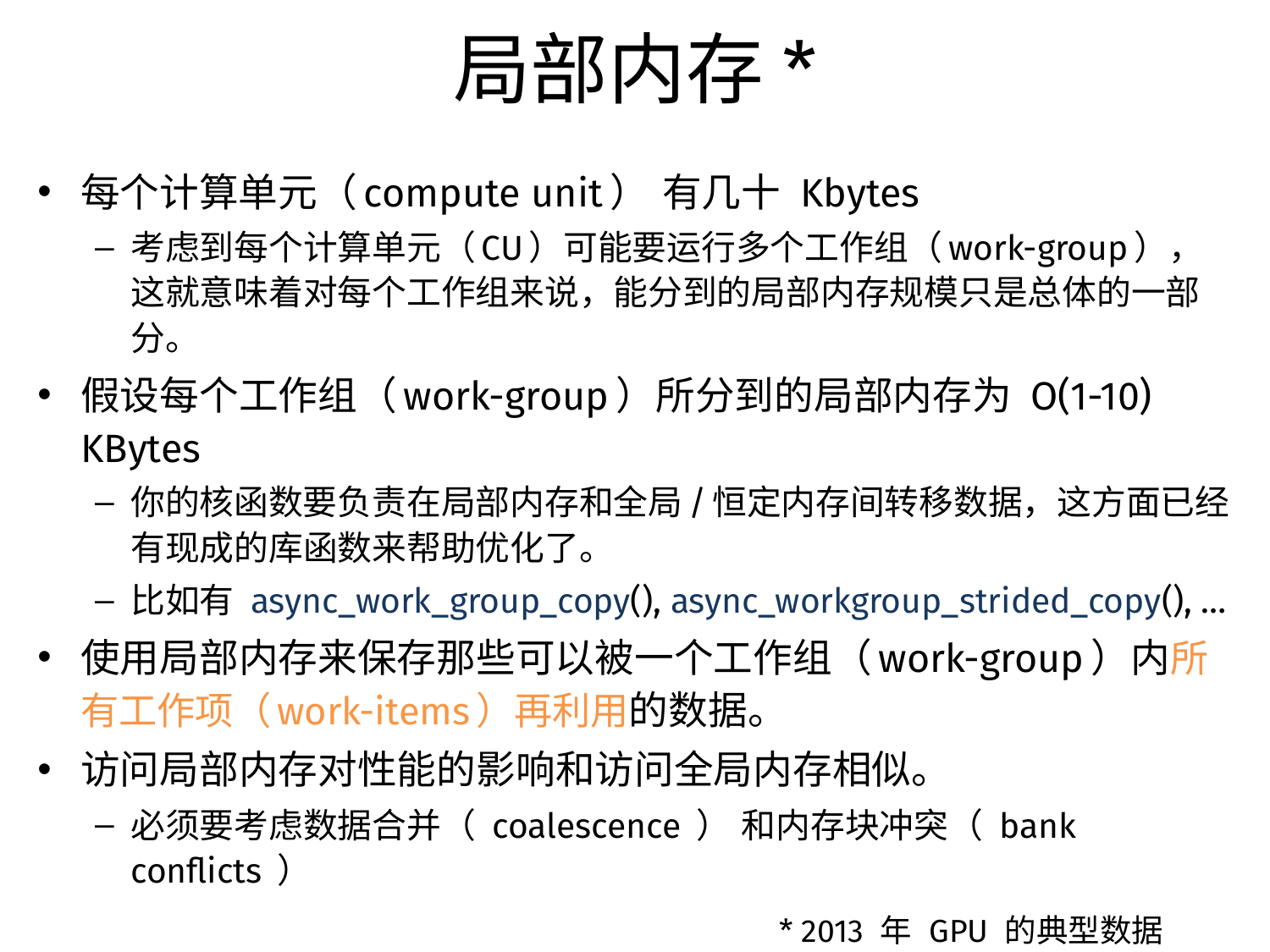

局部内存*
每个计算单元（compute unit） 有几十 Kbytes
考虑到每个计算单元（CU）可能要运行多个工作组（work-group），这就意味着对每个工作组来说，能分到的局部内存规模只是总体的一部分。
假设每个工作组（work-group）所分到的局部内存为 O(1-10) KBytes
你的核函数要负责在局部内存和全局/恒定内存间转移数据，这方面已经有现成的库函数来帮助优化了。
比如有 async_work_group_copy(), async_workgroup_strided_copy(), …
使用局部内存来保存那些可以被一个工作组（work-group）内所有工作项（work-items）再利用的数据。
访问局部内存对性能的影响和访问全局内存相似。
必须要考虑数据合并（ coalescence ） 和内存块冲突（ bank conflicts ）
* 2013 年 GPU 的典型数据